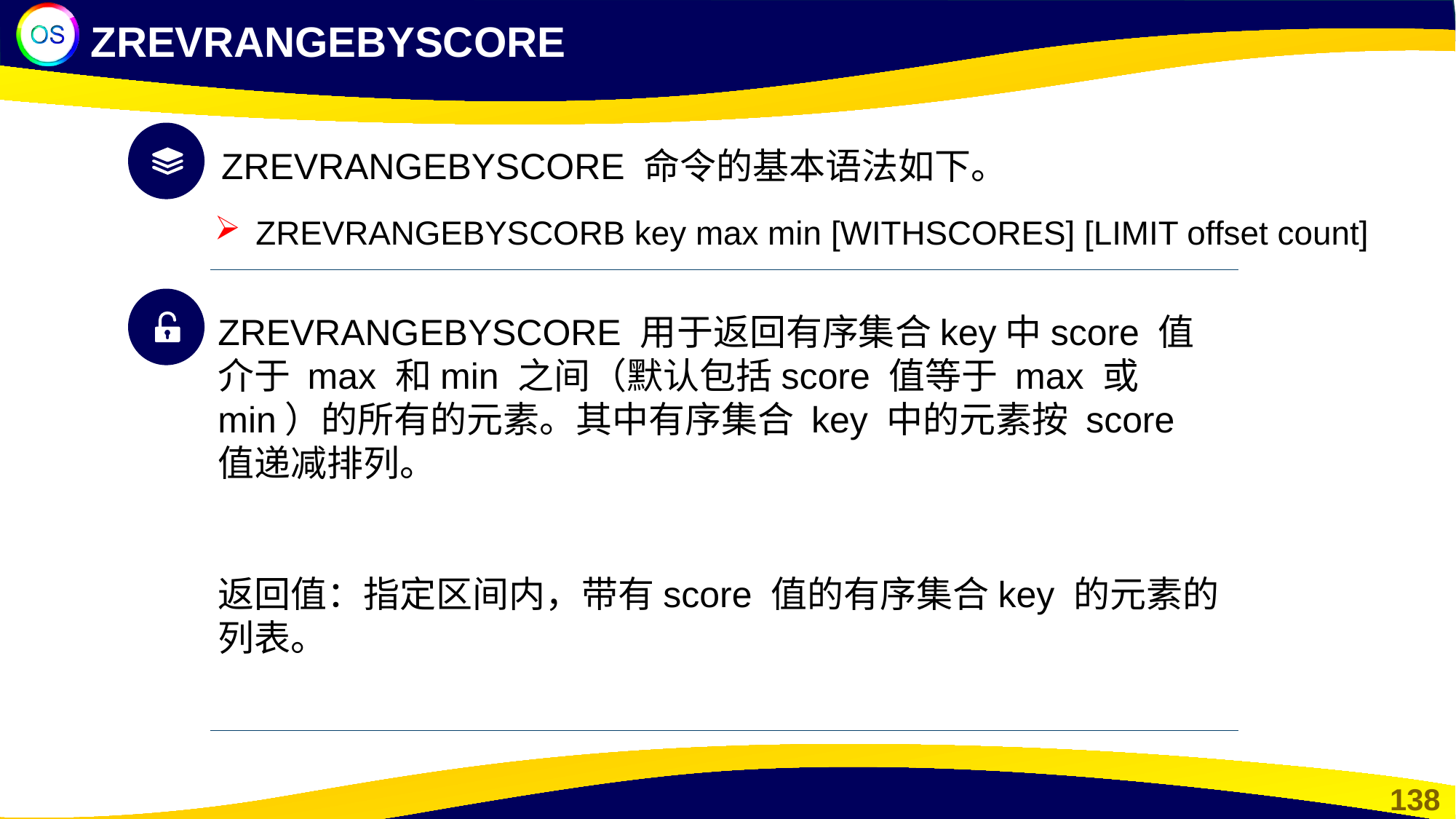

ZREVRANGEBYSCORE

ZREVRANGEBYSCORE 命令的基本语法如下。

ZREVRANGEBYSCORB key max min [WITHSCORES] [LIMIT offset count]

ZREVRANGEBYSCORE 用于返回有序集合key中score 值介于 max 和min 之间（默认包括score 值等于 max 或 min）的所有的元素。其中有序集合 key 中的元素按 score 值递减排列。

返回值：指定区间内，带有score 值的有序集合key 的元素的列表。